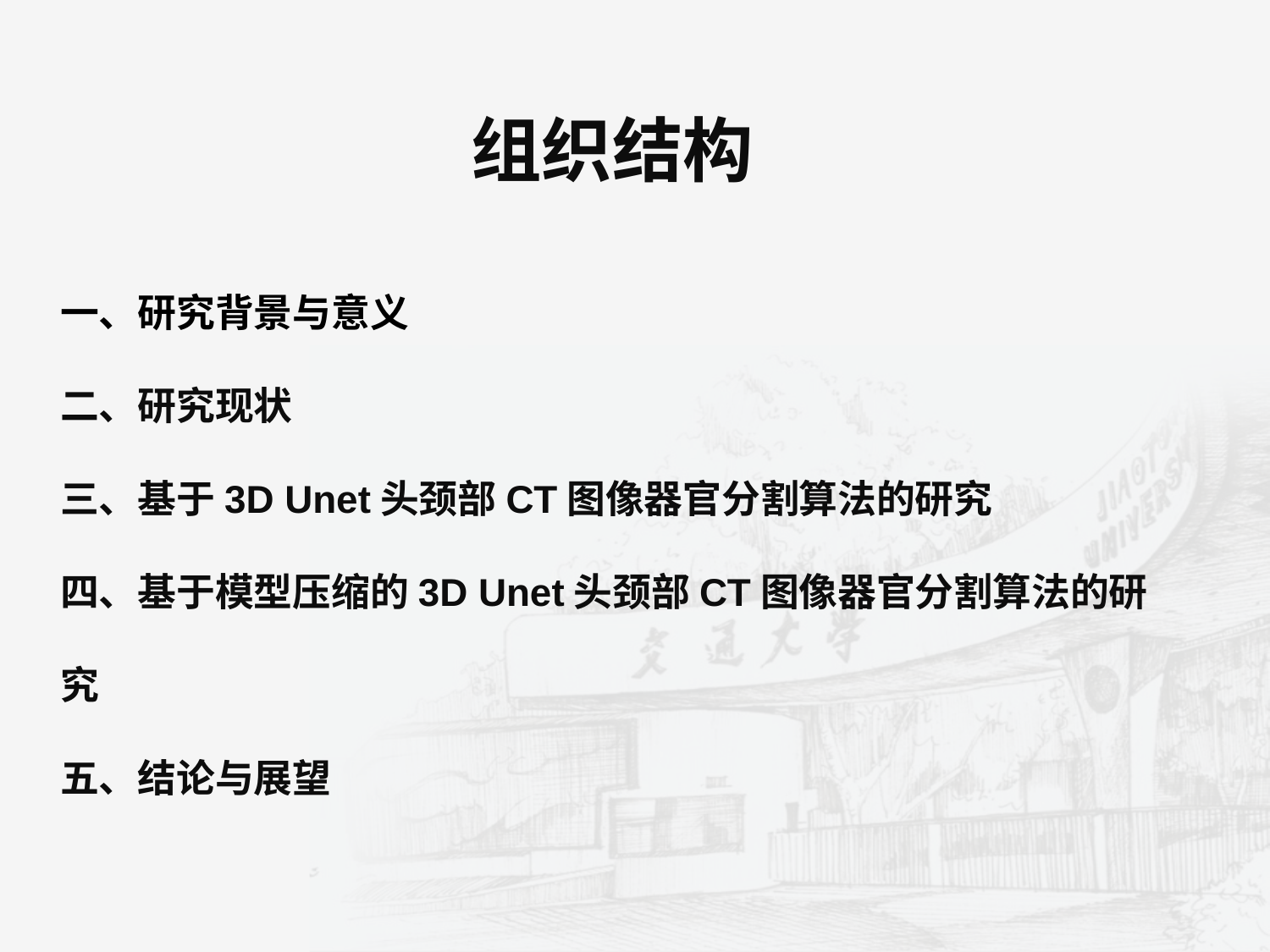

组织结构
一、研究背景与意义
二、研究现状
三、基于3D Unet头颈部CT图像器官分割算法的研究
四、基于模型压缩的3D Unet头颈部CT图像器官分割算法的研究
五、结论与展望